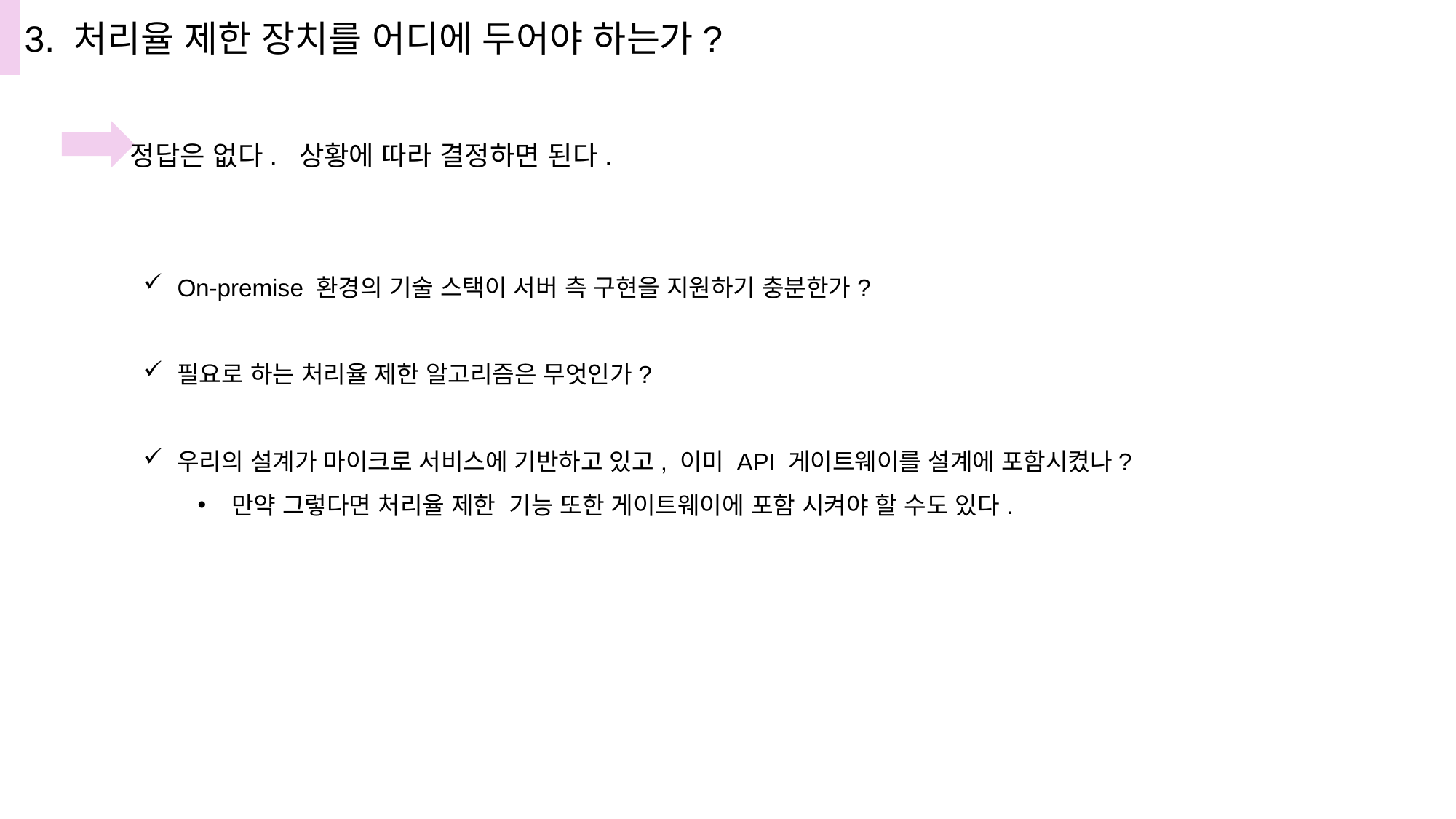

3. 처리율 제한 장치를 어디에 두어야 하는가?
정답은 없다.  상황에 따라 결정하면 된다.

On-premise 환경의 기술 스택이 서버 측 구현을 지원하기 충분한가?

필요로 하는 처리율 제한 알고리즘은 무엇인가?

우리의 설계가 마이크로 서비스에 기반하고 있고, 이미 API 게이트웨이를 설계에 포함시켰나?
만약 그렇다면 처리율 제한  기능 또한 게이트웨이에 포함 시켜야 할 수도 있다.